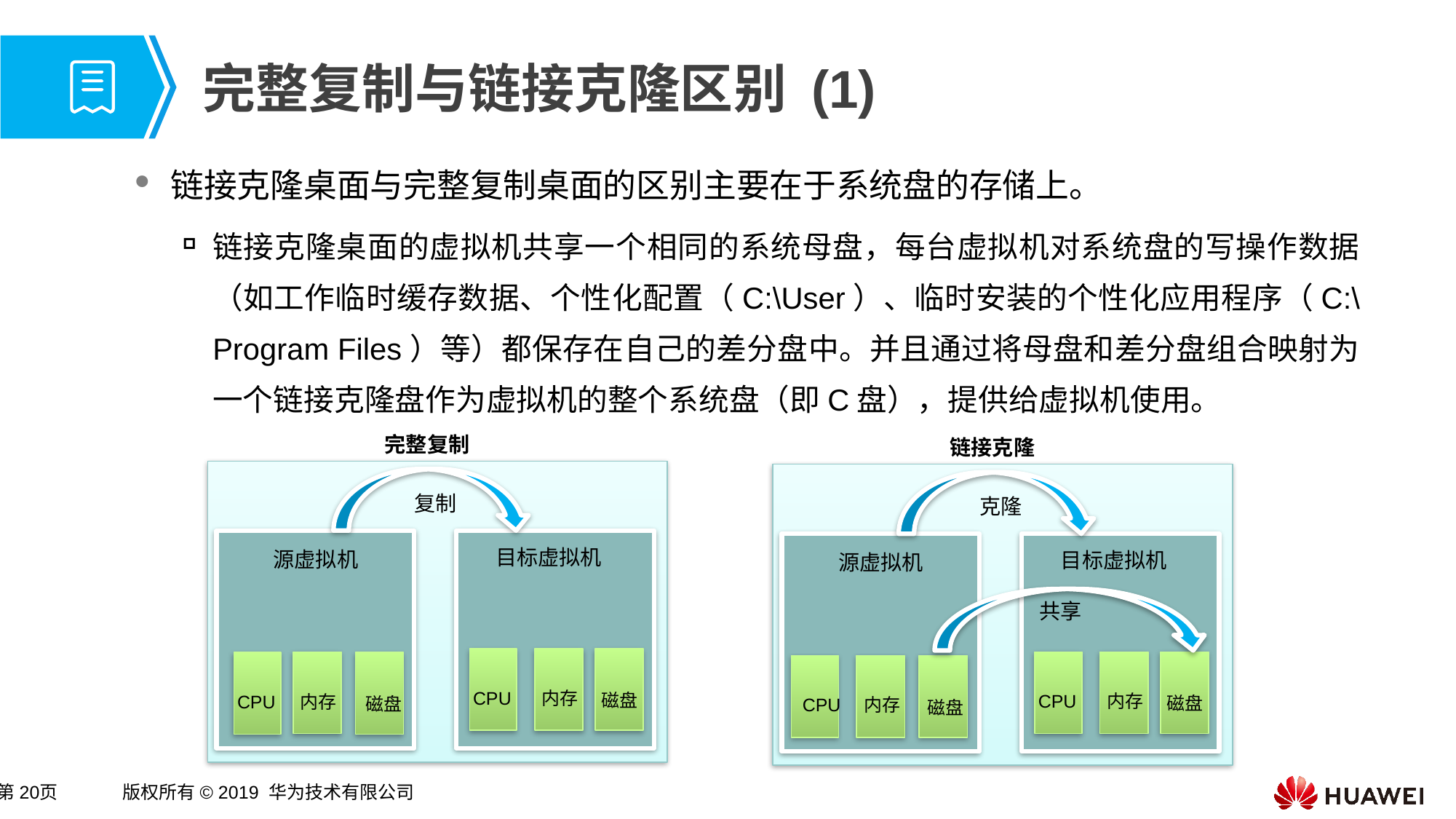

# 完整复制与链接克隆区别 (1)
链接克隆桌面与完整复制桌面的区别主要在于系统盘的存储上。
链接克隆桌面的虚拟机共享一个相同的系统母盘，每台虚拟机对系统盘的写操作数据（如工作临时缓存数据、个性化配置（C:\User）、临时安装的个性化应用程序（C:\Program Files）等）都保存在自己的差分盘中。并且通过将母盘和差分盘组合映射为一个链接克隆盘作为虚拟机的整个系统盘（即C盘），提供给虚拟机使用。

完整复制
链接克隆

复制
克隆

目标虚拟机
源虚拟机
目标虚拟机
源虚拟机

共享

CPU
内存
磁盘
CPU
内存
CPU
内存
磁盘
磁盘
CPU
内存
磁盘